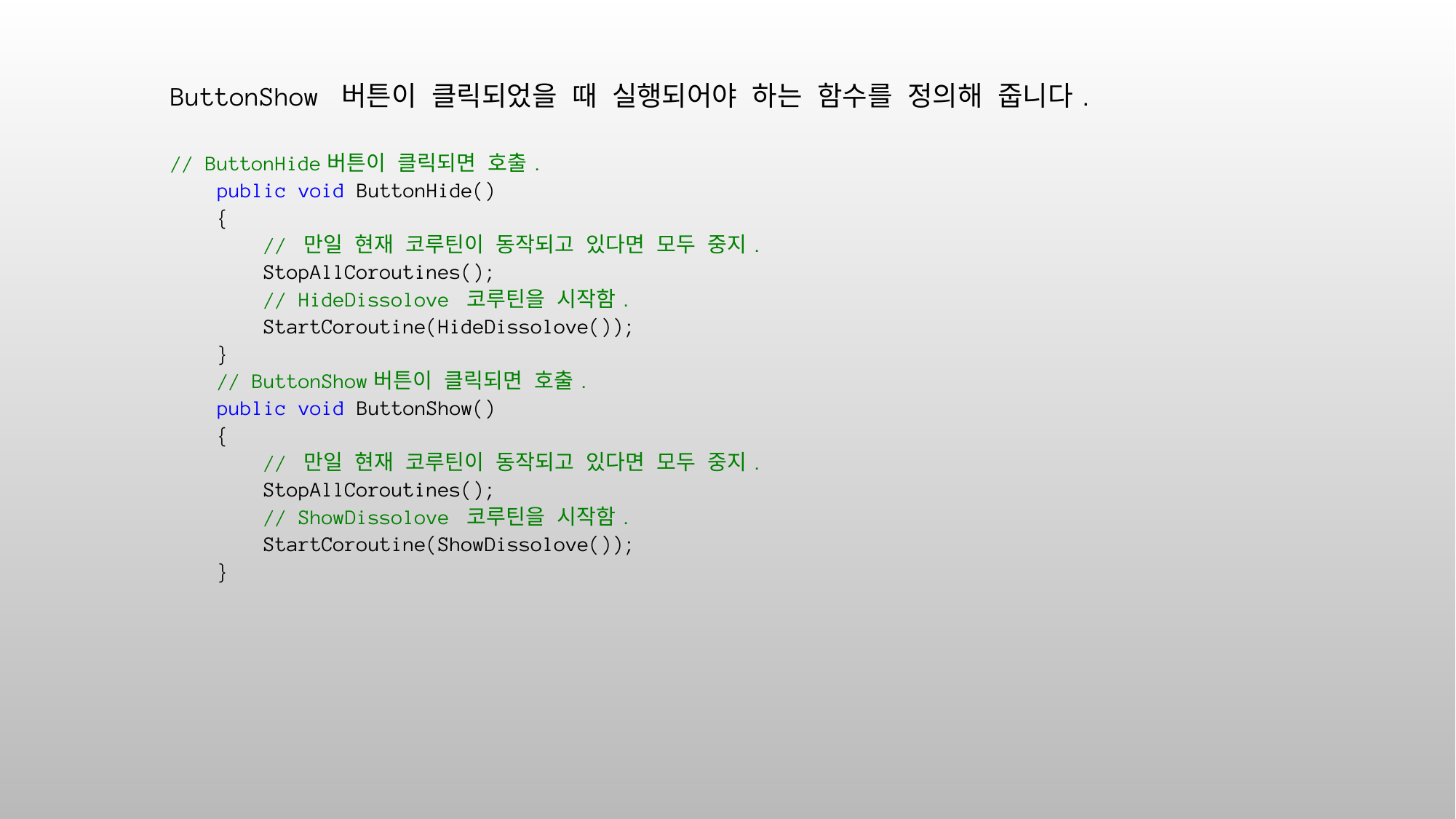

ButtonShow 버튼이 클릭되었을 때 실행되어야 하는 함수를 정의해 줍니다.
// ButtonHide버튼이 클릭되면 호출.
    public void ButtonHide()
    {
        // 만일 현재 코루틴이 동작되고 있다면 모두 중지.
        StopAllCoroutines();
        // HideDissolove 코루틴을 시작함.
        StartCoroutine(HideDissolove());
    }
    // ButtonShow버튼이 클릭되면 호출.
    public void ButtonShow()
    {
        // 만일 현재 코루틴이 동작되고 있다면 모두 중지.
        StopAllCoroutines();
        // ShowDissolove 코루틴을 시작함.
        StartCoroutine(ShowDissolove());
    }